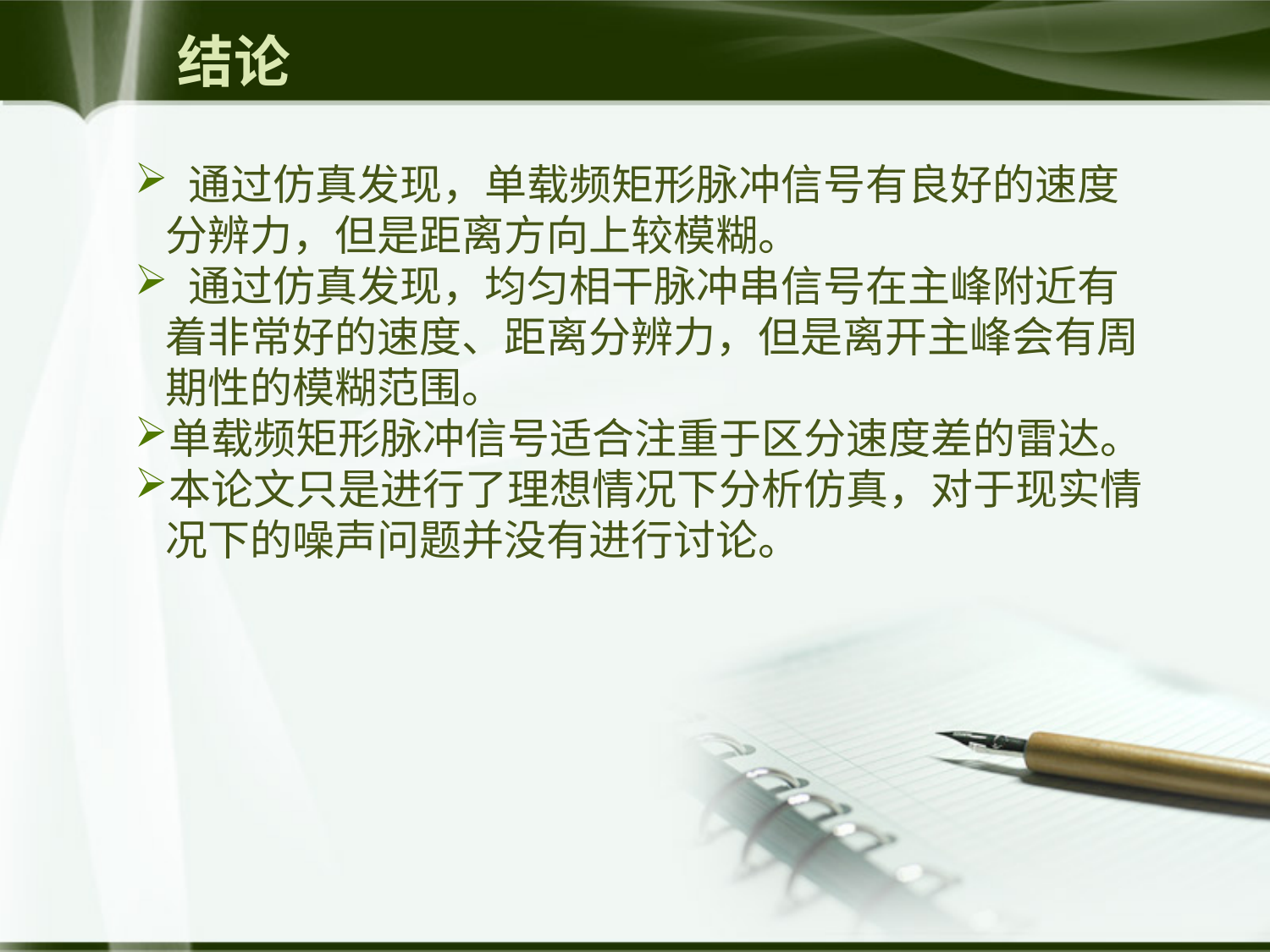

# 结论
 通过仿真发现，单载频矩形脉冲信号有良好的速度分辨力，但是距离方向上较模糊。
 通过仿真发现，均匀相干脉冲串信号在主峰附近有着非常好的速度、距离分辨力，但是离开主峰会有周期性的模糊范围。
单载频矩形脉冲信号适合注重于区分速度差的雷达。
本论文只是进行了理想情况下分析仿真，对于现实情况下的噪声问题并没有进行讨论。